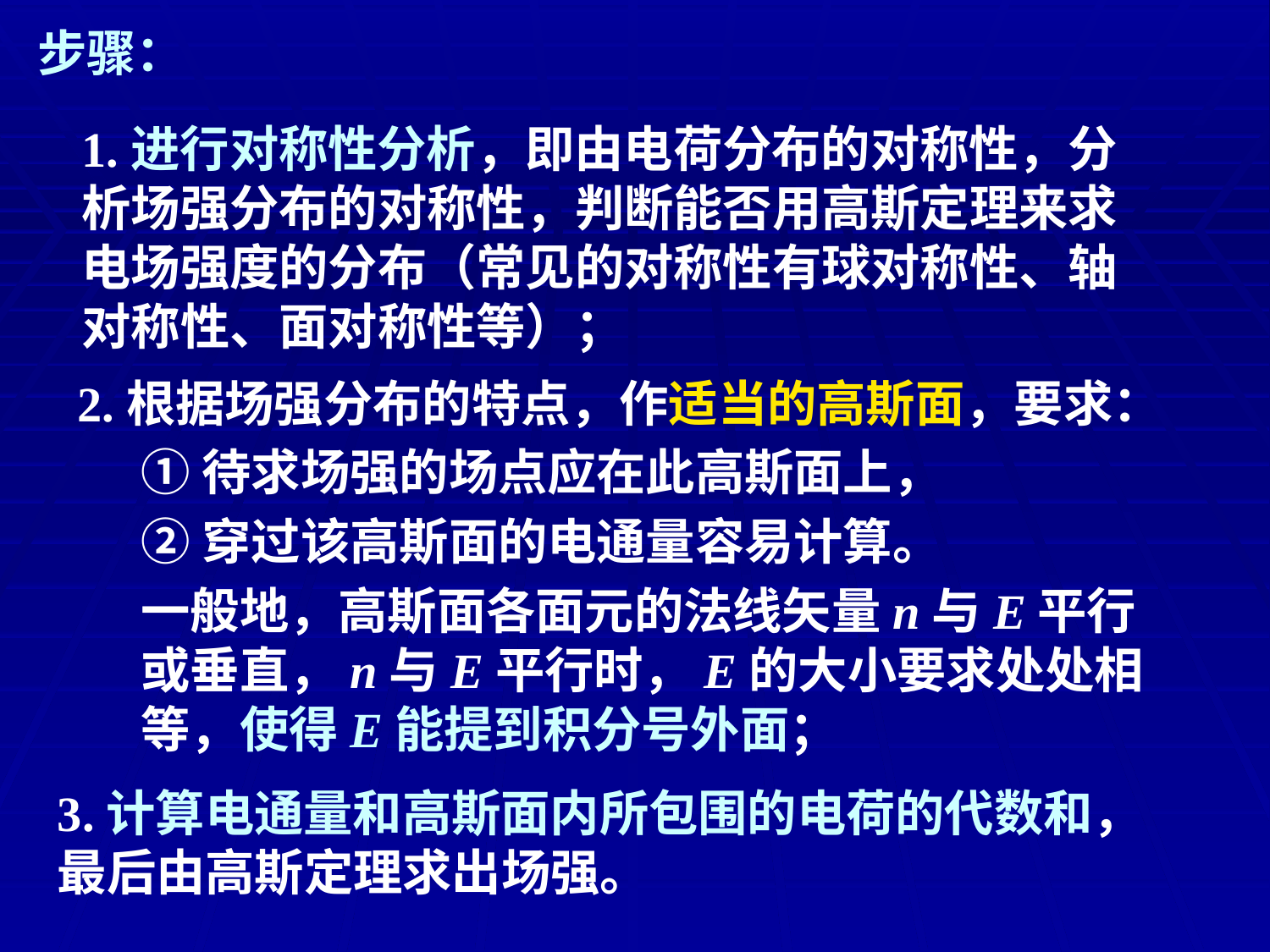

步骤：
1.进行对称性分析，即由电荷分布的对称性，分析场强分布的对称性，判断能否用高斯定理来求电场强度的分布（常见的对称性有球对称性、轴对称性、面对称性等）；
2.根据场强分布的特点，作适当的高斯面，要求：
①待求场强的场点应在此高斯面上，
②穿过该高斯面的电通量容易计算。
一般地，高斯面各面元的法线矢量n与E平行或垂直，n与E平行时，E的大小要求处处相等，使得E能提到积分号外面；
3.计算电通量和高斯面内所包围的电荷的代数和，最后由高斯定理求出场强。